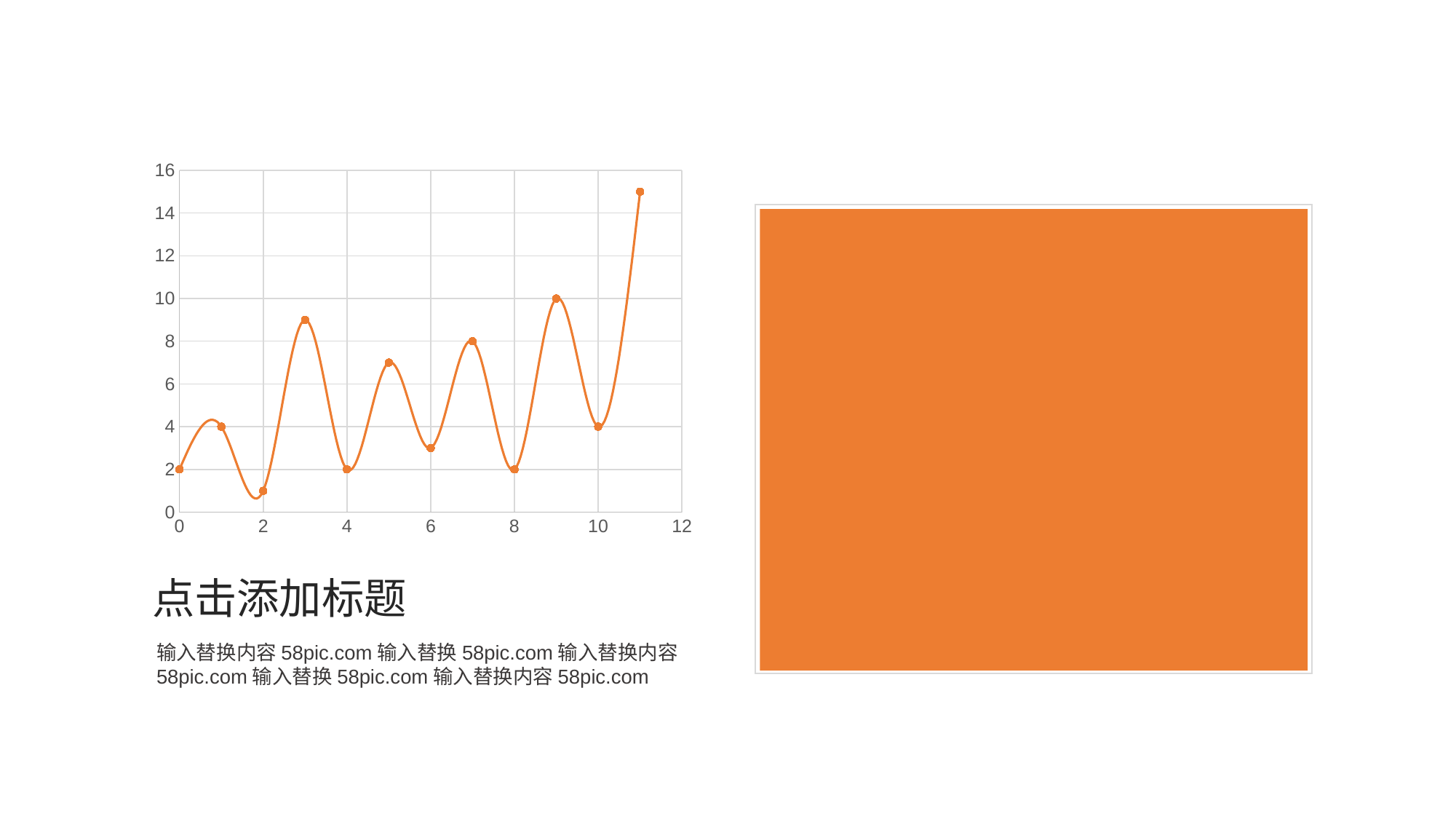

### Chart

| Category | Y-Values |
|---|---|

单击填加标题
输入替换内容58pic.com输入替换58pic.com输入替换内容58pic.com输入替换58pic.com
点击添加标题
输入替换内容58pic.com输入替换58pic.com输入替换内容58pic.com输入替换58pic.com输入替换内容58pic.com